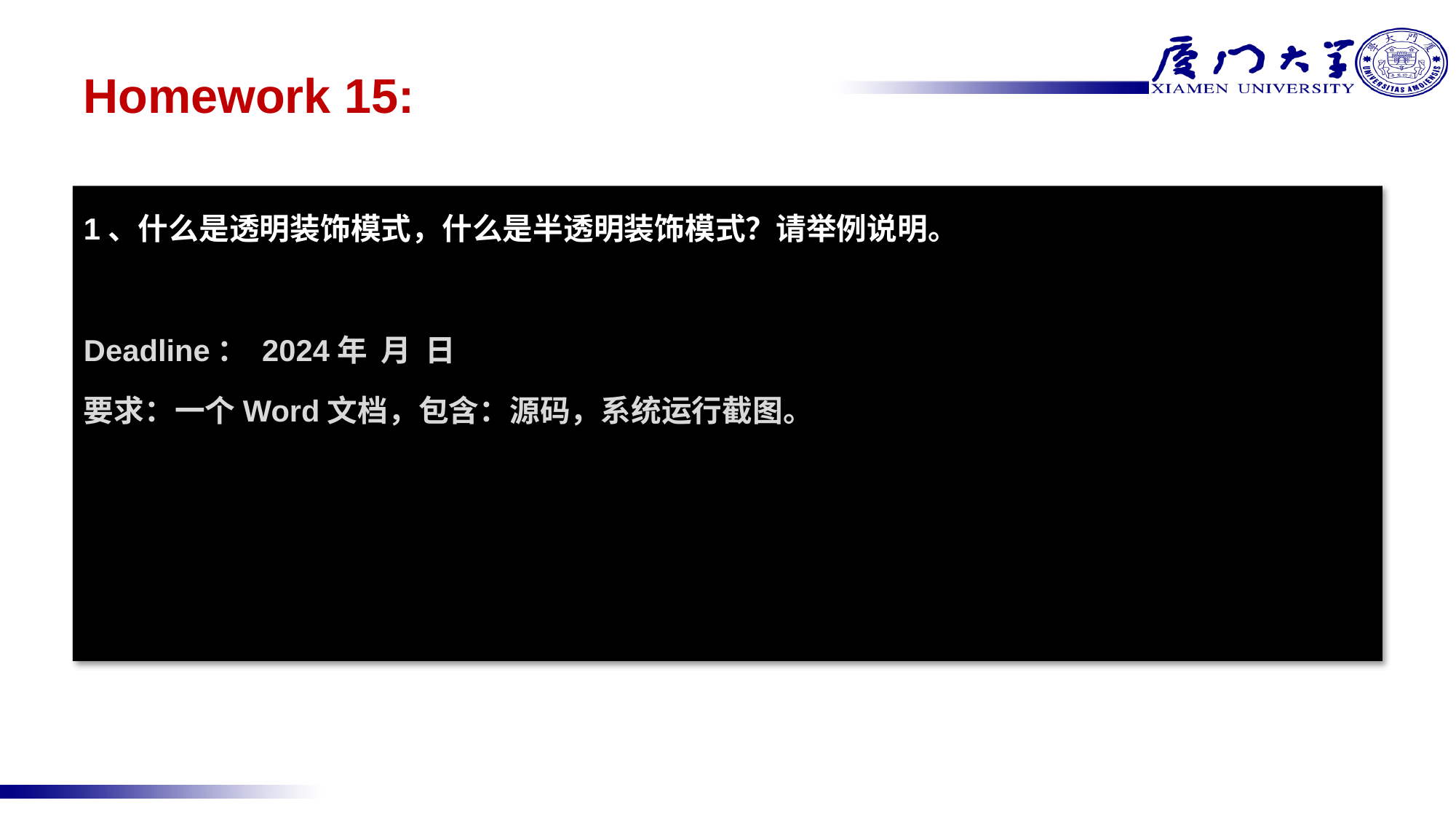

# Homework 15:
1、什么是透明装饰模式，什么是半透明装饰模式？请举例说明。

Deadline： 2024年  月  日
要求：一个Word文档，包含：源码，系统运行截图。